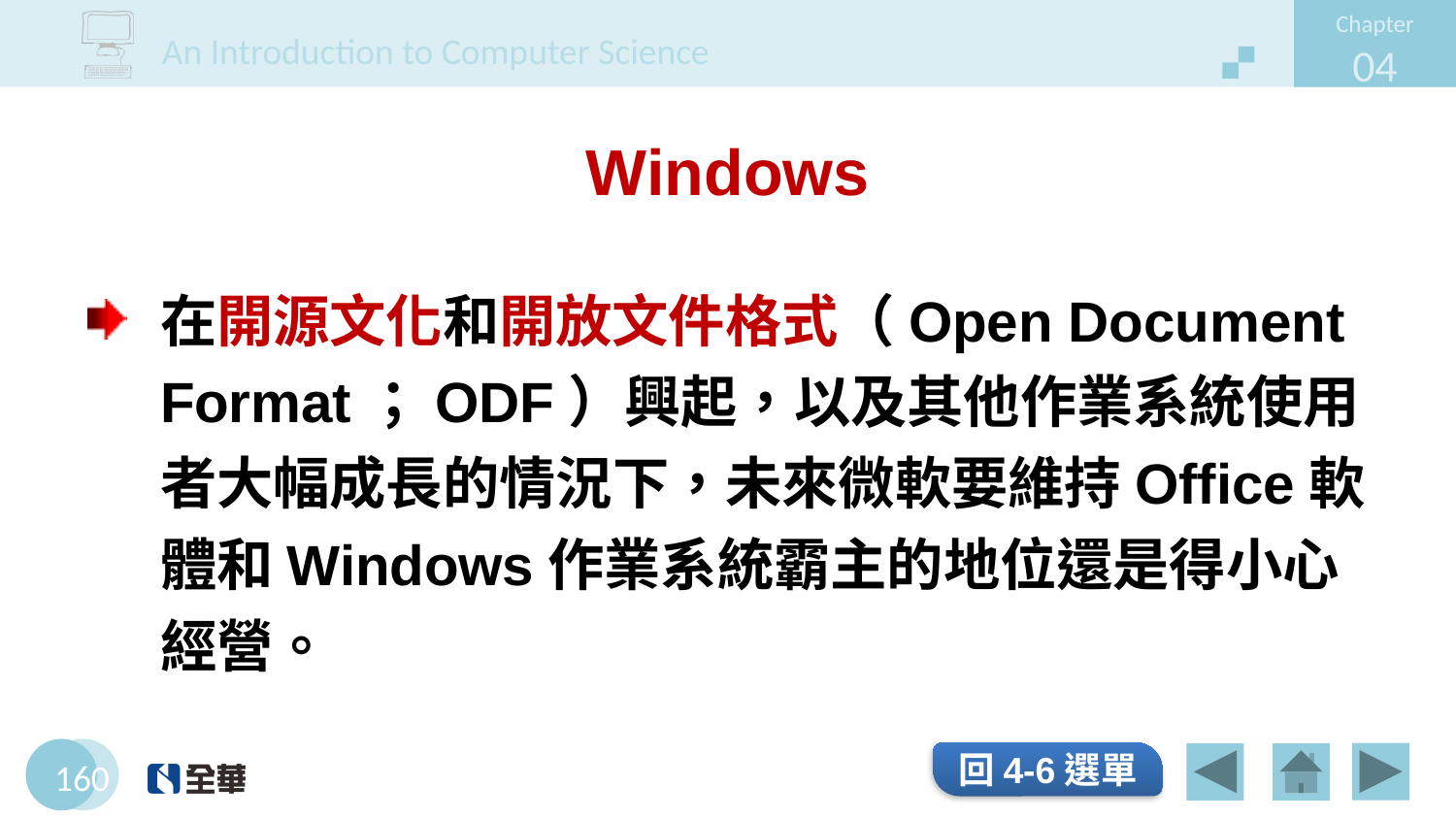

# Windows
在開源文化和開放文件格式（Open Document Format；ODF）興起，以及其他作業系統使用者大幅成長的情況下，未來微軟要維持Office軟體和Windows作業系統霸主的地位還是得小心經營。

回4-6選單